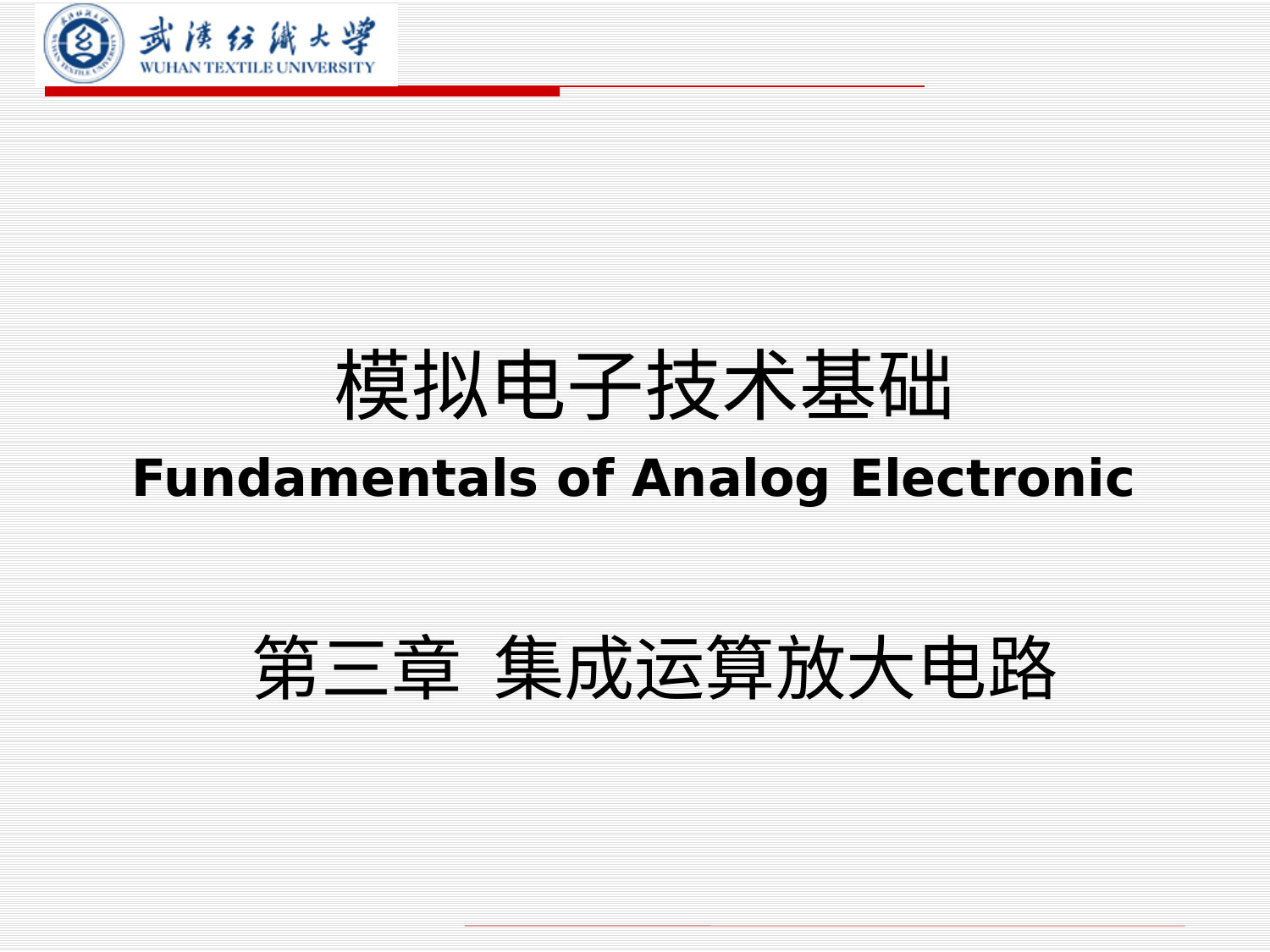

# 模拟电子技术基础 Fundamentals of Analog Electronic
第三章  集成运算放大电路